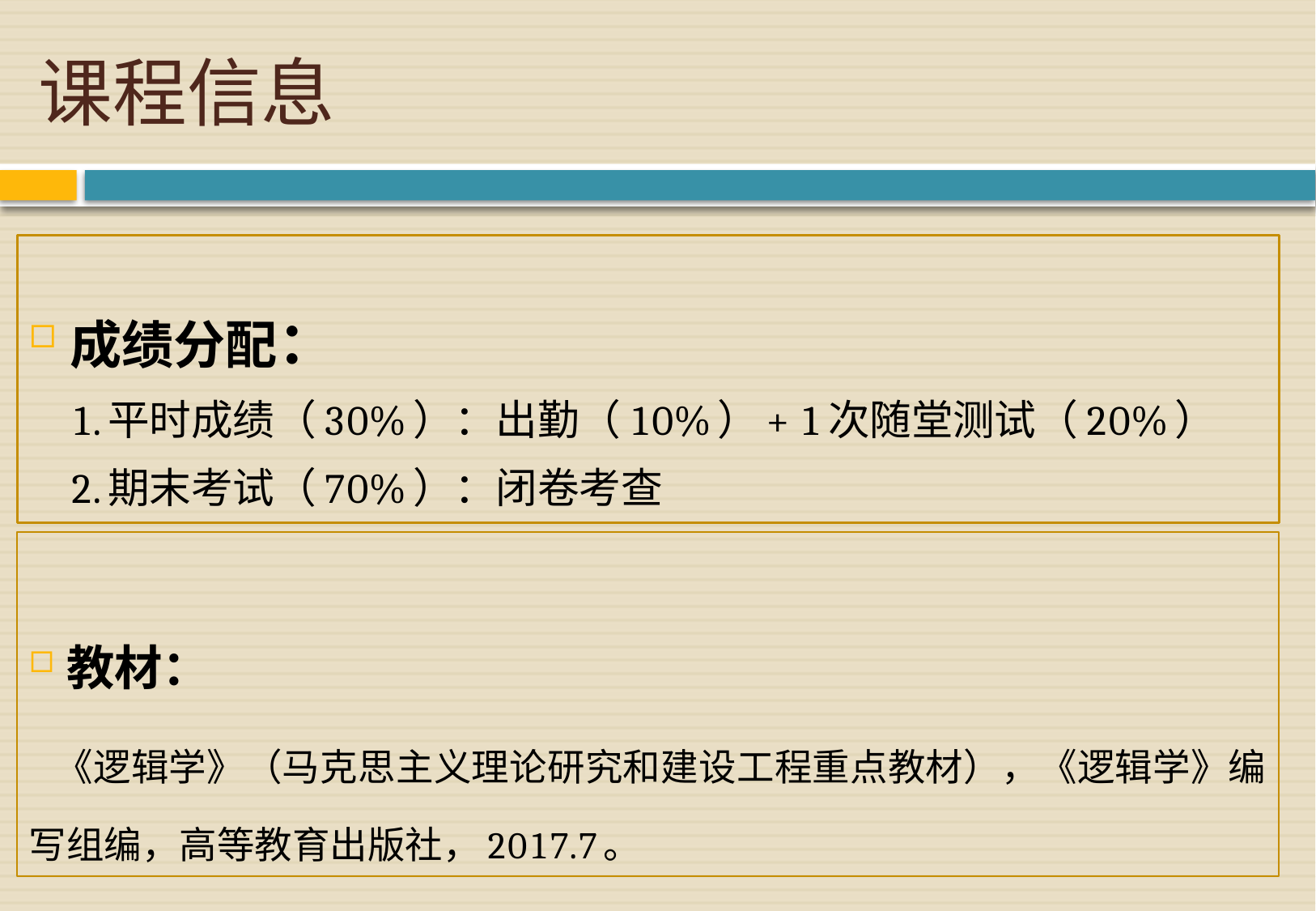

# 课程信息

成绩分配：
1.平时成绩（30%）：出勤（10%）+ 1次随堂测试（20%）
2.期末考试（70%）：闭卷考查

教材：
  《逻辑学》（马克思主义理论研究和建设工程重点教材），《逻辑学》编写组编，高等教育出版社，2017.7。